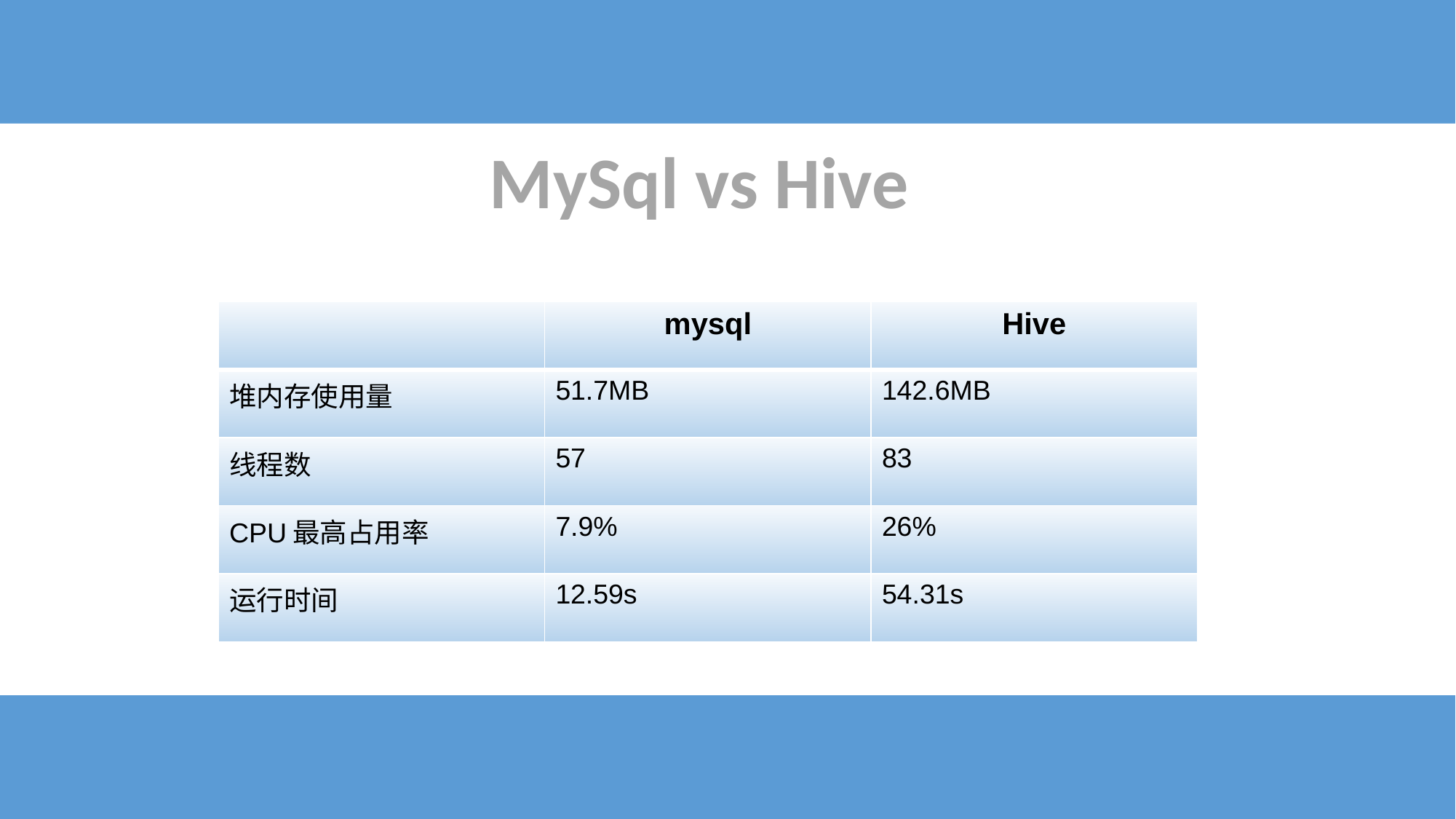

MySql vs Hive
|  | mysql | Hive |
| --- | --- | --- |
| 堆内存使用量 | 51.7MB | 142.6MB |
| 线程数 | 57 | 83 |
| CPU最高占用率 | 7.9% | 26% |
| 运行时间 | 12.59s | 54.31s |